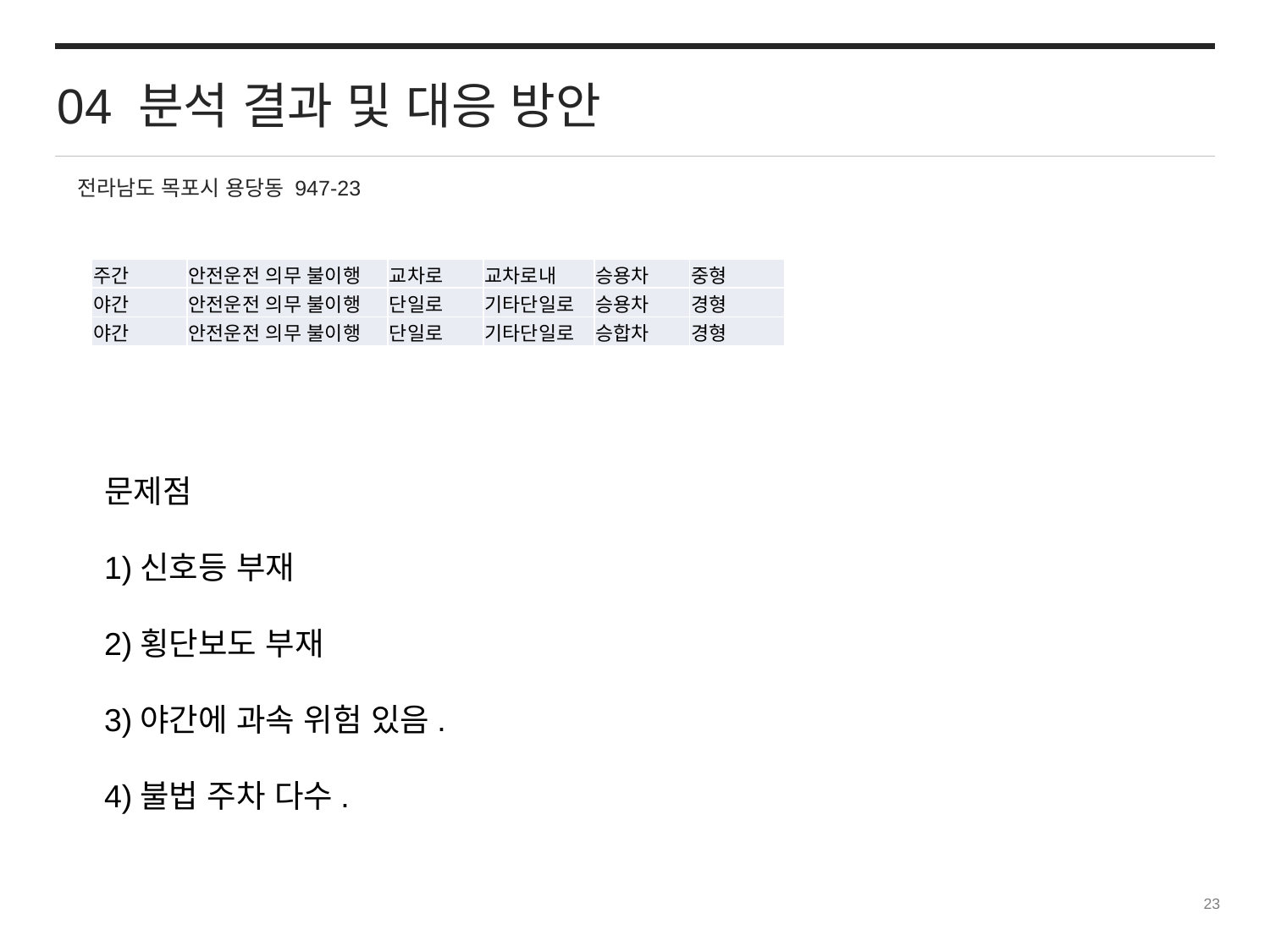

04 분석 결과 및 대응 방안
전라남도 목포시 용당동 947-23
| 주간 | 안전운전 의무 불이행 | 교차로 | 교차로내 | 승용차 | 중형 |
| --- | --- | --- | --- | --- | --- |
| 야간 | 안전운전 의무 불이행 | 단일로 | 기타단일로 | 승용차 | 경형 |
| 야간 | 안전운전 의무 불이행 | 단일로 | 기타단일로 | 승합차 | 경형 |
문제점

1)신호등 부재

2)횡단보도 부재

3)야간에 과속 위험 있음.

4)불법 주차 다수.